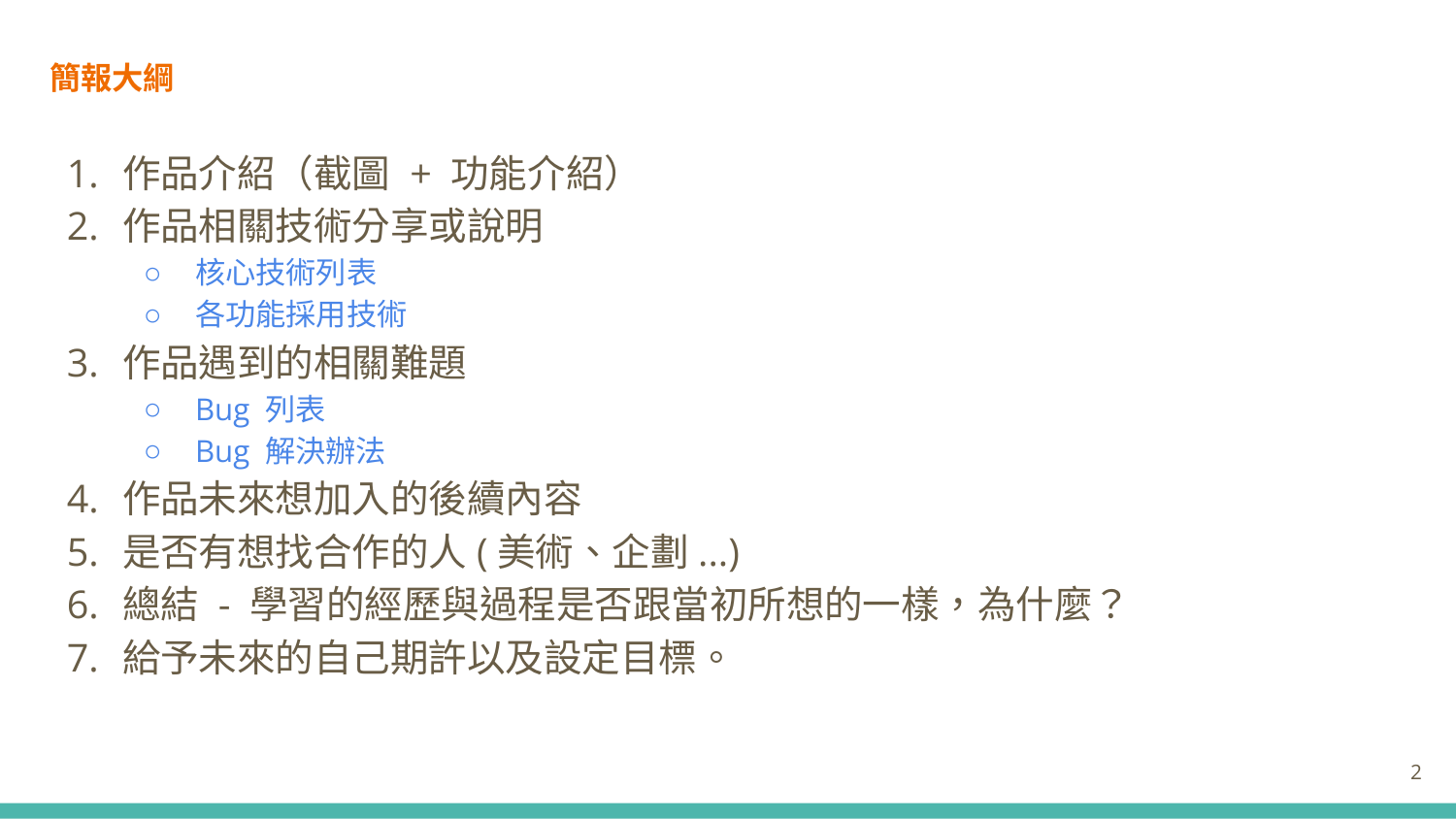

# 簡報大綱
作品介紹（截圖 + 功能介紹）
作品相關技術分享或說明
核心技術列表
各功能採用技術
作品遇到的相關難題
Bug 列表
Bug 解決辦法
作品未來想加入的後續內容
是否有想找合作的人(美術、企劃...)
總結 - 學習的經歷與過程是否跟當初所想的一樣，為什麼？
給予未來的自己期許以及設定目標。
2